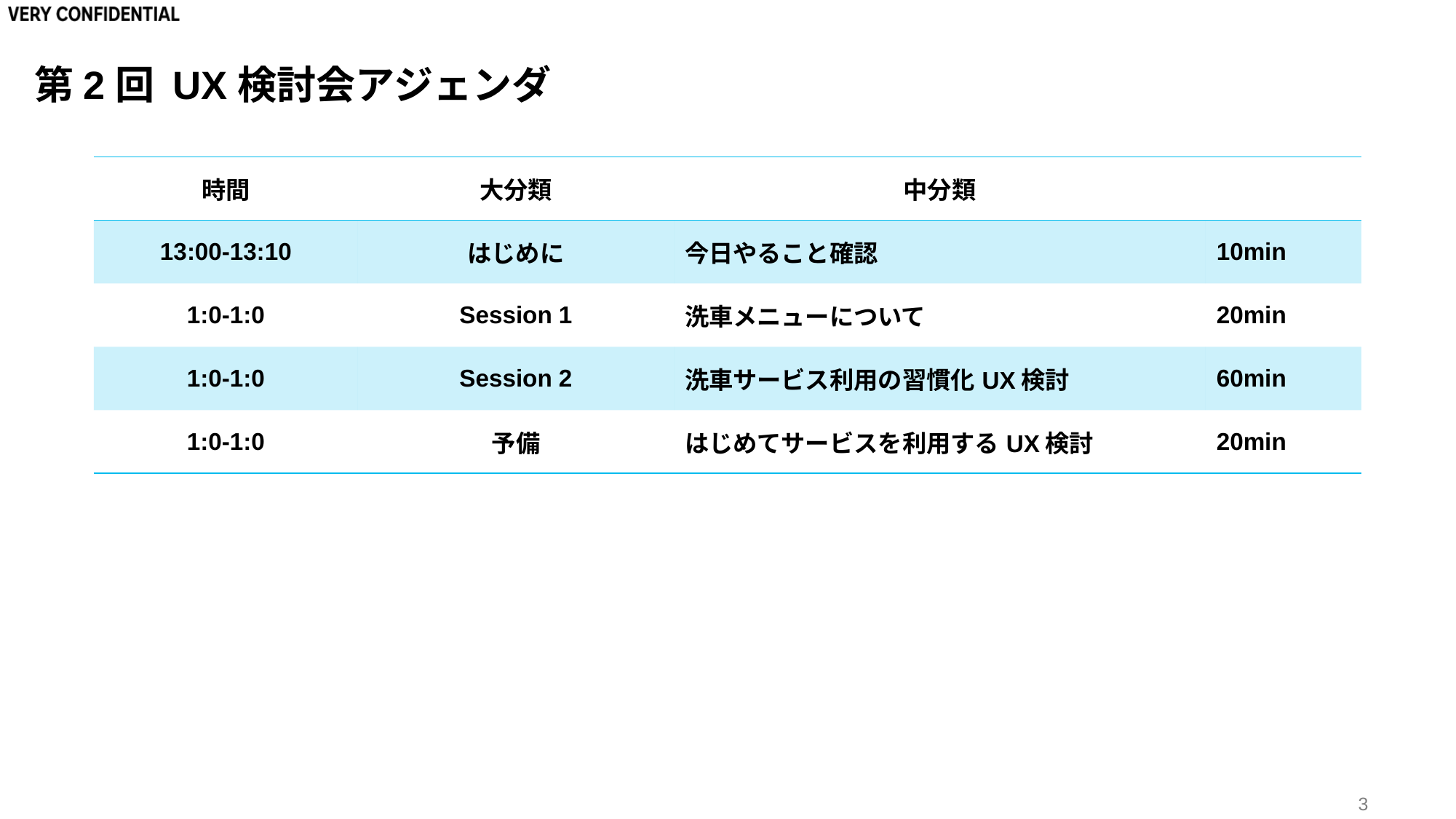

# 第2回 UX検討会アジェンダ
| 時間 | 大分類 | 中分類 |  |
| --- | --- | --- | --- |
| 13:00-13:10 | はじめに | 今日やること確認 | 10min |
| 1:0-1:0 | Session 1 | 洗車メニューについて | 20min |
| 1:0-1:0 | Session 2 | 洗車サービス利用の習慣化UX検討 | 60min |
| 1:0-1:0 | 予備 | はじめてサービスを利用するUX検討 | 20min |